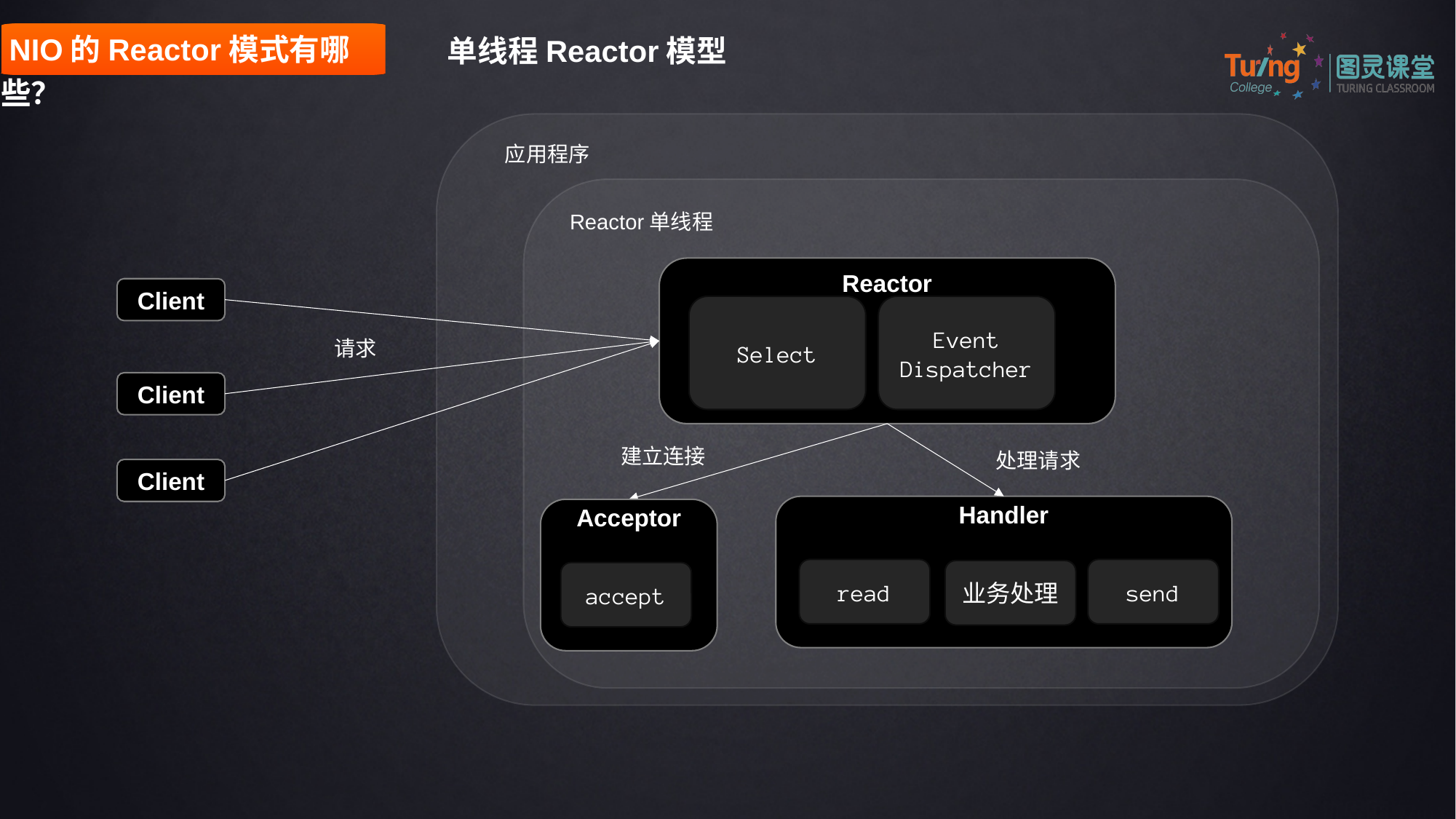

NIO的Reactor模式有哪些？
单线程Reactor模型

应用程序

Reactor单线程
Reactor

Client
Select
Event
Dispatcher
请求
Client
建立连接
处理请求
Client
Handler

Acceptor

read
send
业务处理
accept